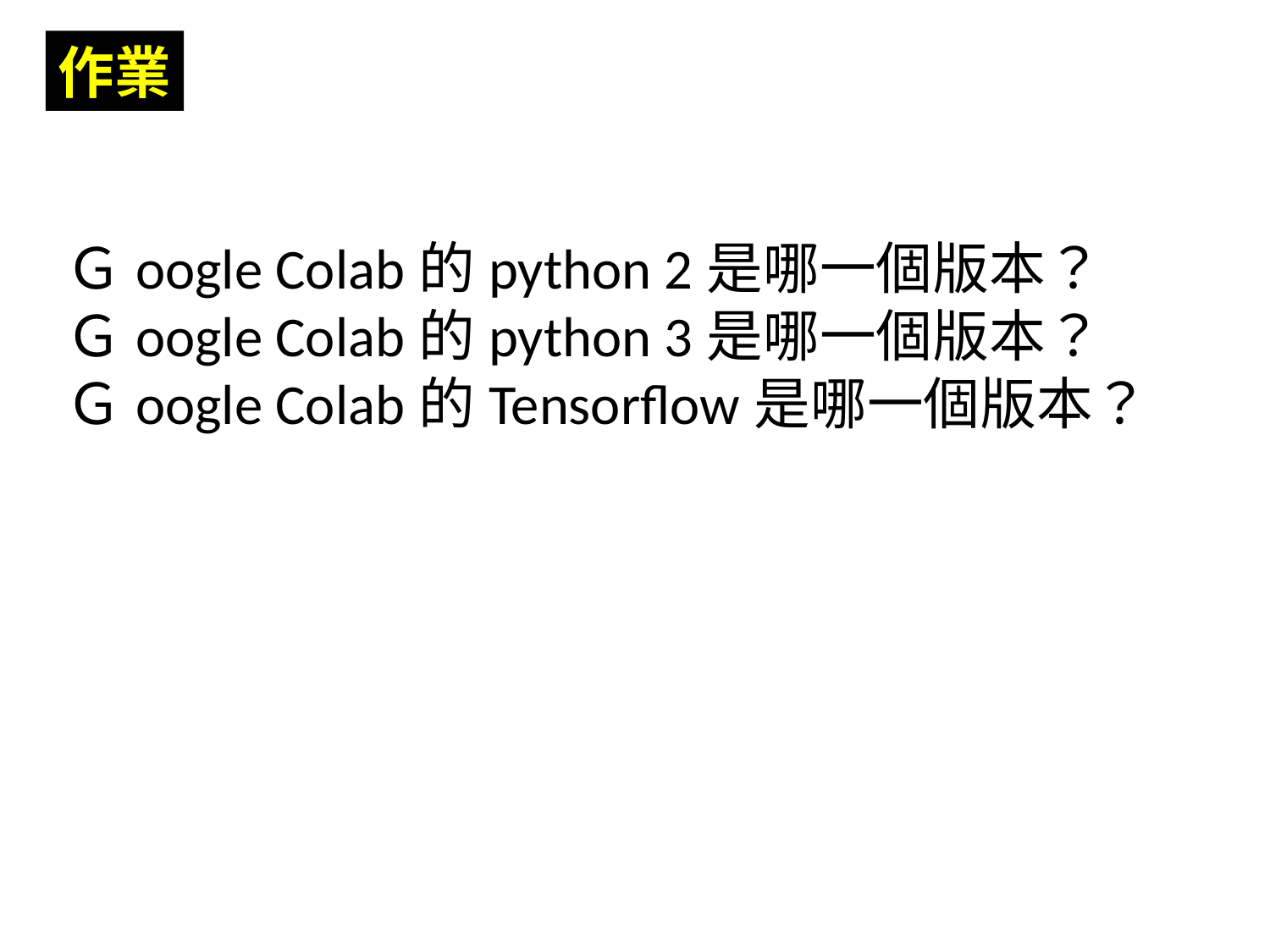

作業
Ｇoogle Colab的python 2是哪一個版本？
Ｇoogle Colab的python 3是哪一個版本？
Ｇoogle Colab的Tensorflow是哪一個版本？